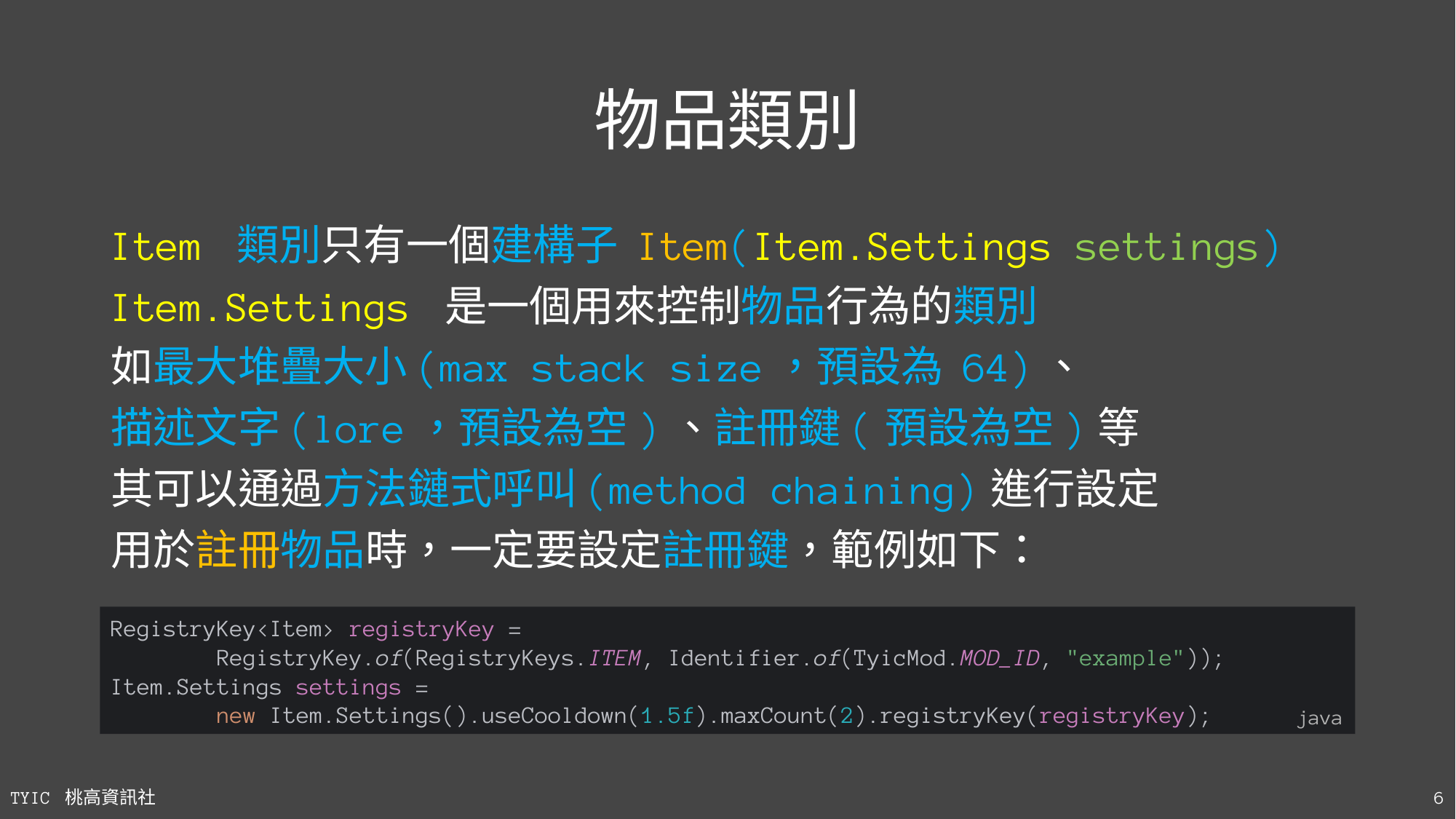

# 物品類別
Item 類別只有一個建構子 Item(Item.Settings settings)
Item.Settings 是一個用來控制物品行為的類別
如最大堆疊大小(max stack size，預設為 64)、
描述文字(lore，預設為空)、註冊鍵(預設為空)等
其可以通過方法鏈式呼叫(method chaining)進行設定
用於註冊物品時，一定要設定註冊鍵，範例如下：
RegistryKey<Item> registryKey =
        RegistryKey.of(RegistryKeys.ITEM, Identifier.of(TyicMod.MOD_ID, "example"));
Item.Settings settings =
        new Item.Settings().useCooldown(1.5f).maxCount(2).registryKey(registryKey);
java